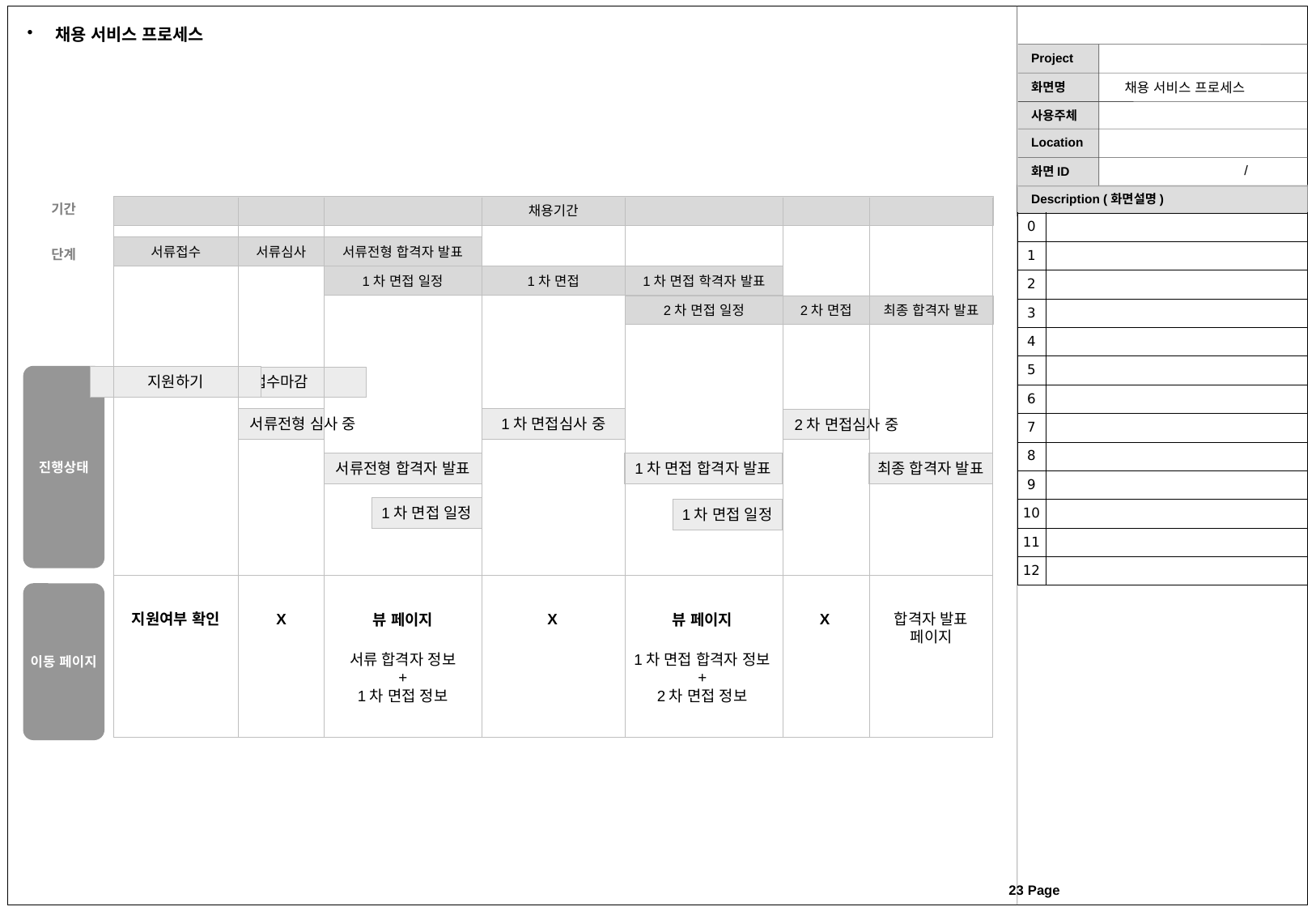

채용 서비스 프로세스
채용 서비스 프로세스
/
기간
채용기간
| 0 |  |
| --- | --- |
| 1 |  |
| 2 |  |
| 3 |  |
| 4 |  |
| 5 |  |
| 6 |  |
| 7 |  |
| 8 |  |
| 9 |  |
| 10 |  |
| 11 |  |
| 12 |  |
단계
서류접수
서류심사
서류전형 합격자 발표
1차 면접 학격자 발표
1차 면접 일정
1차 면접
2차 면접 일정
2차 면접
최종 합격자 발표
진행상태
지원하기
접수마감
서류전형 심사 중
1차 면접심사 중
2차 면접심사 중
서류전형 합격자 발표
1차 면접 합격자 발표
최종 합격자 발표
1차 면접 일정
1차 면접 일정
이동 페이지
지원여부 확인
X
X
X
합격자 발표
페이지
뷰 페이지
뷰 페이지
서류 합격자 정보
+
1차 면접 정보
1차 면접 합격자 정보
+
2차 면접 정보